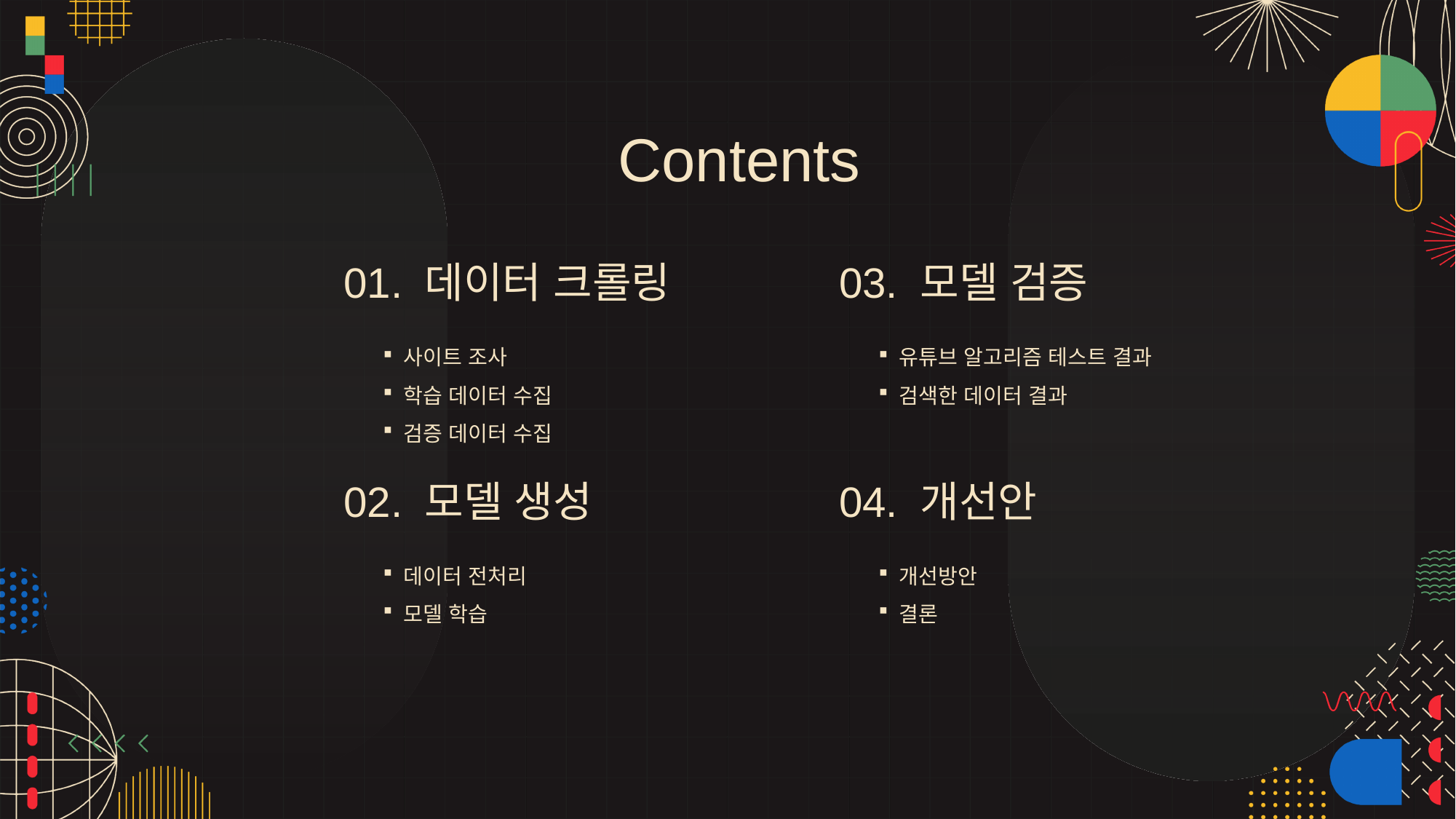

Contents
01. 데이터 크롤링
03. 모델 검증
사이트 조사
학습 데이터 수집
검증 데이터 수집
유튜브 알고리즘 테스트 결과
검색한 데이터 결과
02. 모델 생성
04. 개선안
데이터 전처리
모델 학습
개선방안
결론